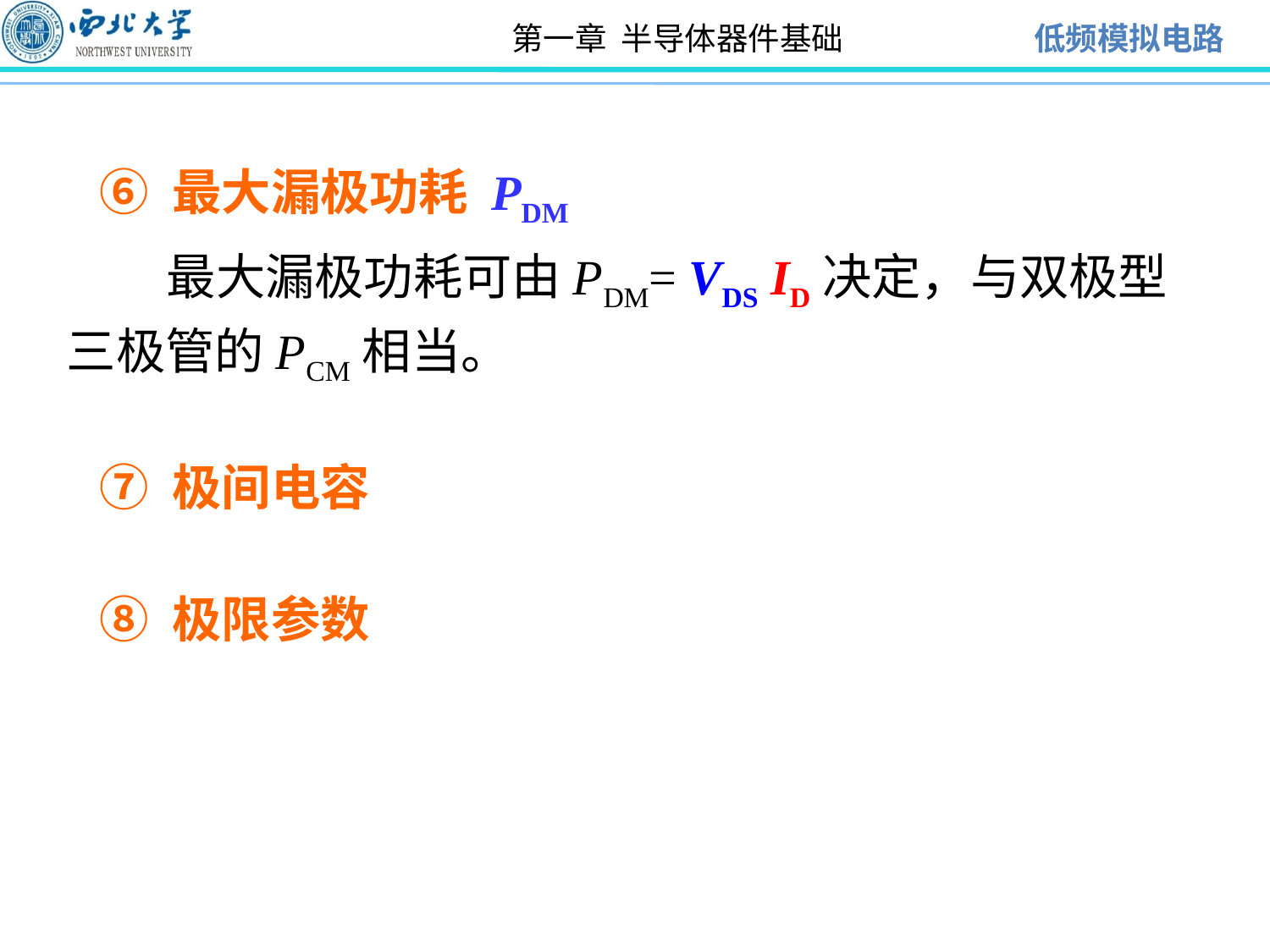

⑥ 最大漏极功耗 PDM
        最大漏极功耗可由PDM= VDS ID决定，与双极型三极管的PCM相当。
   ⑦ 极间电容
   ⑧ 极限参数
137